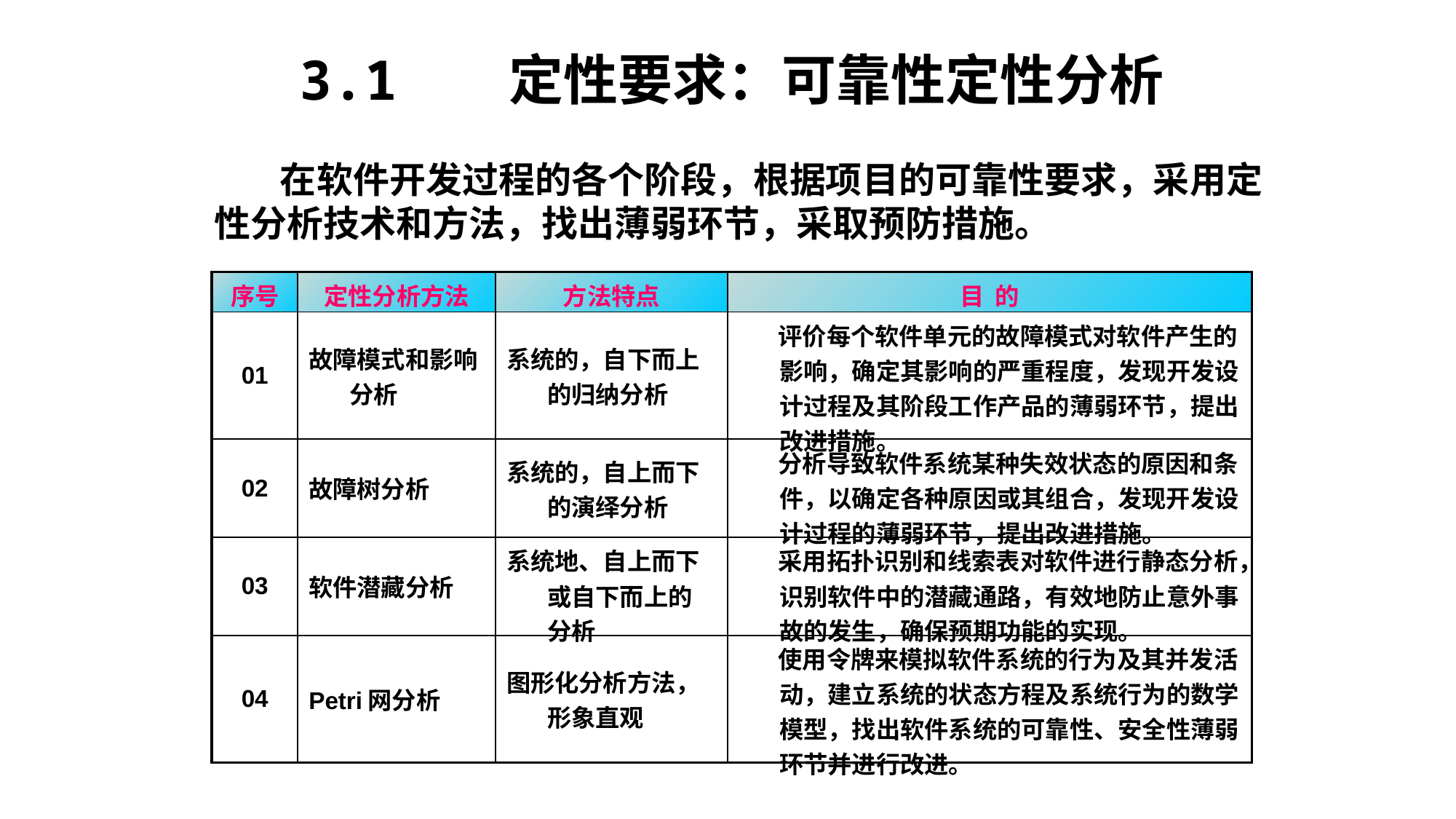

3.1   定性要求：可靠性定性分析
       在软件开发过程的各个阶段，根据项目的可靠性要求，采用定性分析技术和方法，找出薄弱环节，采取预防措施。
| 序号 | 定性分析方法 | 方法特点 | 目 的 |
| --- | --- | --- | --- |
| 01 | 故障模式和影响分析 | 系统的，自下而上的归纳分析 | 评价每个软件单元的故障模式对软件产生的影响，确定其影响的严重程度，发现开发设计过程及其阶段工作产品的薄弱环节，提出改进措施。 |
| 02 | 故障树分析 | 系统的，自上而下的演绎分析 | 分析导致软件系统某种失效状态的原因和条件，以确定各种原因或其组合，发现开发设计过程的薄弱环节，提出改进措施。 |
| 03 | 软件潜藏分析 | 系统地、自上而下或自下而上的分析 | 采用拓扑识别和线索表对软件进行静态分析，识别软件中的潜藏通路，有效地防止意外事故的发生，确保预期功能的实现。 |
| 04 | Petri网分析 | 图形化分析方法，形象直观 | 使用令牌来模拟软件系统的行为及其并发活动，建立系统的状态方程及系统行为的数学模型，找出软件系统的可靠性、安全性薄弱环节并进行改进。 |